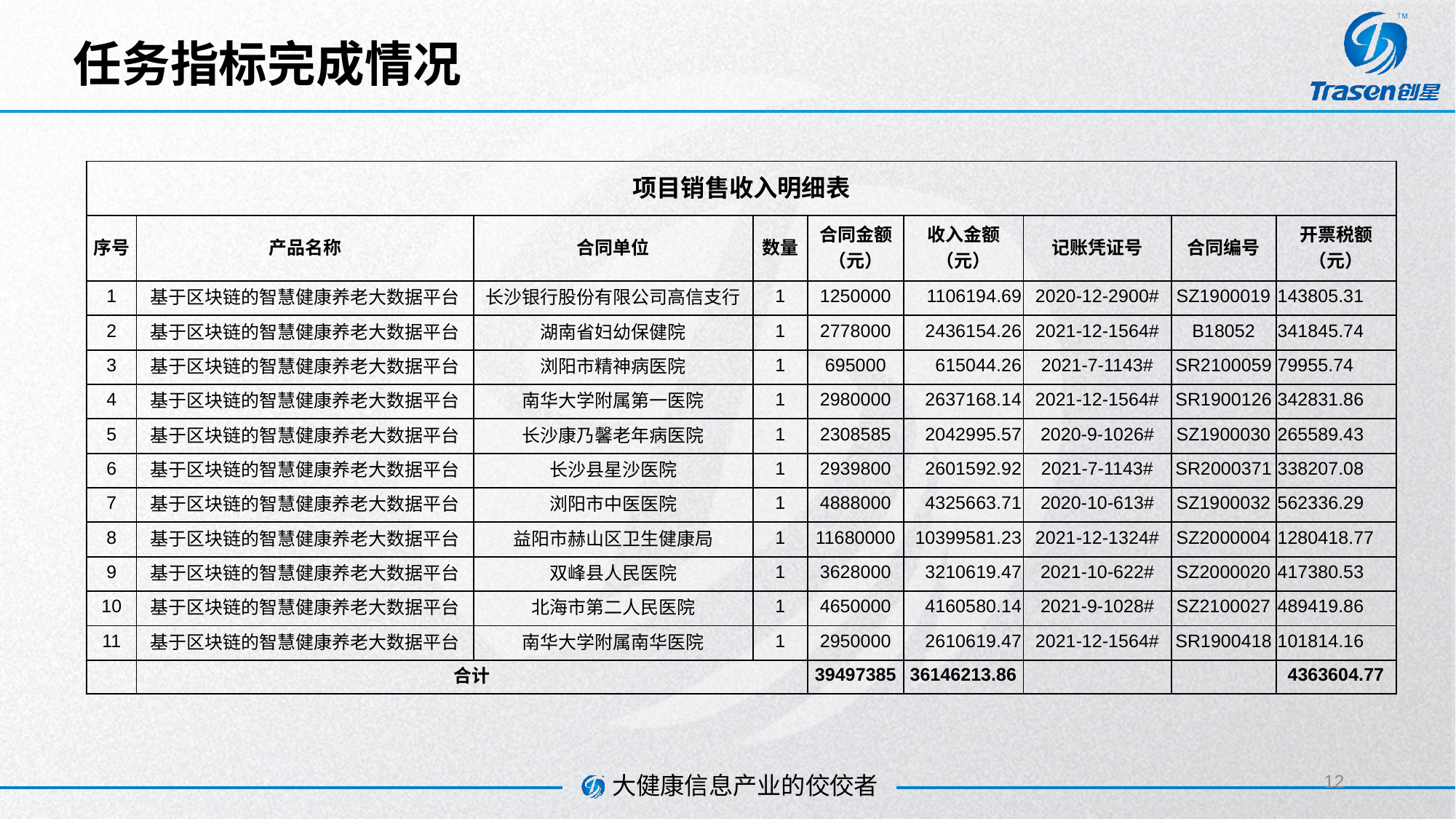

# 任务指标完成情况
| 项目销售收入明细表 |  |  |  |  |  |  |  |  |
| --- | --- | --- | --- | --- | --- | --- | --- | --- |
| 序号 | 产品名称 | 合同单位 | 数量 | 合同金额（元） | 收入金额（元） | 记账凭证号 | 合同编号 | 开票税额（元） |
| 1 | 基于区块链的智慧健康养老大数据平台 | 长沙银行股份有限公司高信支行 | 1 | 1250000 | 1106194.69 | 2020-12-2900# | SZ1900019 | 143805.31 |
| 2 | 基于区块链的智慧健康养老大数据平台 | 湖南省妇幼保健院 | 1 | 2778000 | 2436154.26 | 2021-12-1564# | B18052 | 341845.74 |
| 3 | 基于区块链的智慧健康养老大数据平台 | 浏阳市精神病医院 | 1 | 695000 | 615044.26 | 2021-7-1143# | SR2100059 | 79955.74 |
| 4 | 基于区块链的智慧健康养老大数据平台 | 南华大学附属第一医院 | 1 | 2980000 | 2637168.14 | 2021-12-1564# | SR1900126 | 342831.86 |
| 5 | 基于区块链的智慧健康养老大数据平台 | 长沙康乃馨老年病医院 | 1 | 2308585 | 2042995.57 | 2020-9-1026# | SZ1900030 | 265589.43 |
| 6 | 基于区块链的智慧健康养老大数据平台 | 长沙县星沙医院 | 1 | 2939800 | 2601592.92 | 2021-7-1143# | SR2000371 | 338207.08 |
| 7 | 基于区块链的智慧健康养老大数据平台 | 浏阳市中医医院 | 1 | 4888000 | 4325663.71 | 2020-10-613# | SZ1900032 | 562336.29 |
| 8 | 基于区块链的智慧健康养老大数据平台 | 益阳市赫山区卫生健康局 | 1 | 11680000 | 10399581.23 | 2021-12-1324# | SZ2000004 | 1280418.77 |
| 9 | 基于区块链的智慧健康养老大数据平台 | 双峰县人民医院 | 1 | 3628000 | 3210619.47 | 2021-10-622# | SZ2000020 | 417380.53 |
| 10 | 基于区块链的智慧健康养老大数据平台 | 北海市第二人民医院 | 1 | 4650000 | 4160580.14 | 2021-9-1028# | SZ2100027 | 489419.86 |
| 11 | 基于区块链的智慧健康养老大数据平台 | 南华大学附属南华医院 | 1 | 2950000 | 2610619.47 | 2021-12-1564# | SR1900418 | 101814.16 |
|  | 合计 |  |  | 39497385 | 36146213.86 |  |  | 4363604.77 |
12